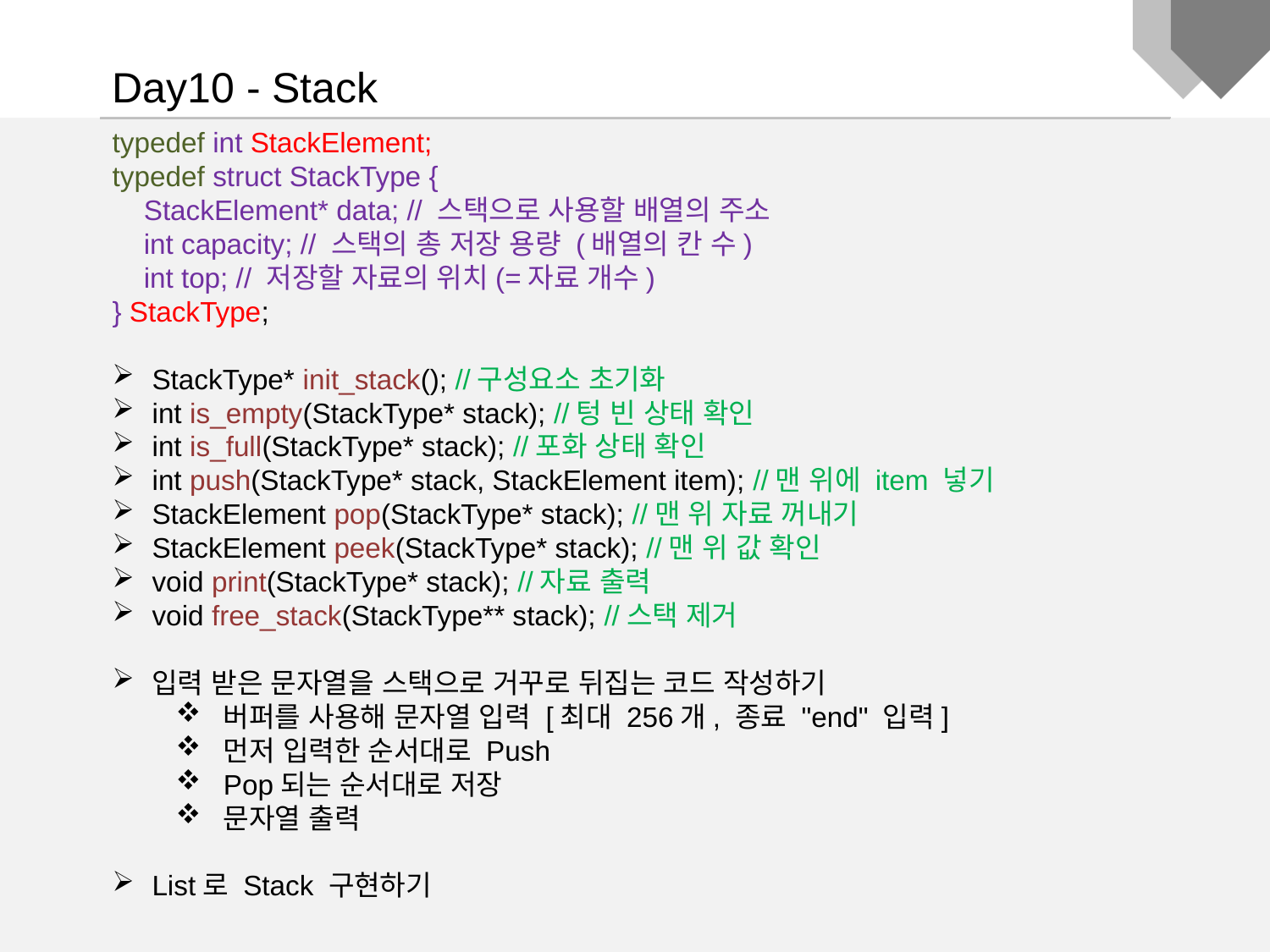

Day10 - Stack
typedef int StackElement;
typedef struct StackType {
    StackElement* data; // 스택으로 사용할 배열의 주소
    int capacity; // 스택의 총 저장 용량 (배열의 칸 수)
    int top; // 저장할 자료의 위치(=자료 개수)
} StackType;

StackType* init_stack(); //구성요소 초기화
int is_empty(StackType* stack); //텅 빈 상태 확인
int is_full(StackType* stack); //포화 상태 확인
int push(StackType* stack, StackElement item); //맨 위에 item 넣기
StackElement pop(StackType* stack); //맨 위 자료 꺼내기
StackElement peek(StackType* stack); //맨 위 값 확인
void print(StackType* stack); //자료 출력
void free_stack(StackType** stack); //스택 제거

입력 받은 문자열을 스택으로 거꾸로 뒤집는 코드 작성하기
버퍼를 사용해 문자열 입력 [최대 256개, 종료 "end" 입력]
먼저 입력한 순서대로 Push
Pop되는 순서대로 저장
문자열 출력

List로 Stack 구현하기